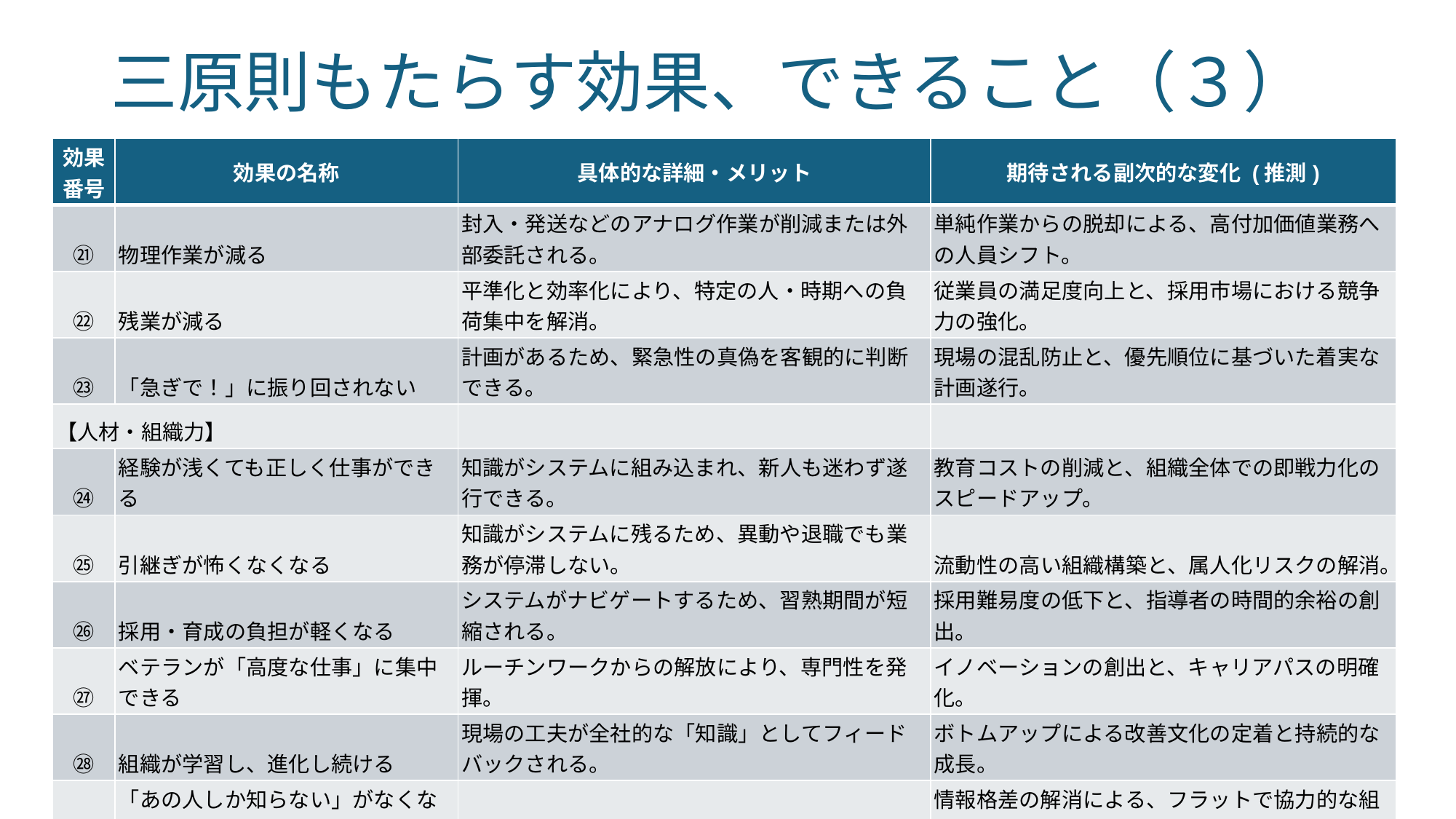

# 三原則もたらす効果、できること（３）
| 効果 番号 | 効果の名称 | 具体的な詳細・メリット | 期待される副次的な変化 (推測) |
| --- | --- | --- | --- |
| ㉑ | 物理作業が減る | 封入・発送などのアナログ作業が削減または外部委託される。 | 単純作業からの脱却による、高付加価値業務への人員シフト。 |
| ㉒ | 残業が減る | 平準化と効率化により、特定の人・時期への負荷集中を解消。 | 従業員の満足度向上と、採用市場における競争力の強化。 |
| ㉓ | 「急ぎで！」に振り回されない | 計画があるため、緊急性の真偽を客観的に判断できる。 | 現場の混乱防止と、優先順位に基づいた着実な計画遂行。 |
| 【人材・組織力】 |  |  |  |
| ㉔ | 経験が浅くても正しく仕事ができる | 知識がシステムに組み込まれ、新人も迷わず遂行できる。 | 教育コストの削減と、組織全体での即戦力化のスピードアップ。 |
| ㉕ | 引継ぎが怖くなくなる | 知識がシステムに残るため、異動や退職でも業務が停滞しない。 | 流動性の高い組織構築と、属人化リスクの解消。 |
| ㉖ | 採用・育成の負担が軽くなる | システムがナビゲートするため、習熟期間が短縮される。 | 採用難易度の低下と、指導者の時間的余裕の創出。 |
| ㉗ | ベテランが「高度な仕事」に集中できる | ルーチンワークからの解放により、専門性を発揮。 | イノベーションの創出と、キャリアパスの明確化。 |
| ㉘ | 組織が学習し、進化し続ける | 現場の工夫が全社的な「知識」としてフィードバックされる。 | ボトムアップによる改善文化の定着と持続的な成長。 |
| ㉙ | 「あの人しか知らない」がなくなる | 暗黙知が形式知化され、組織の共有財産になる。 | 情報格差の解消による、フラットで協力的な組織環境。 |
| ㉚ | 若手が成長を実感できる | 正しいやり方で仕事を完遂する中でスキルが身につく。 | 自己効力感の向上と、次世代リーダーの育成促進。 |
73